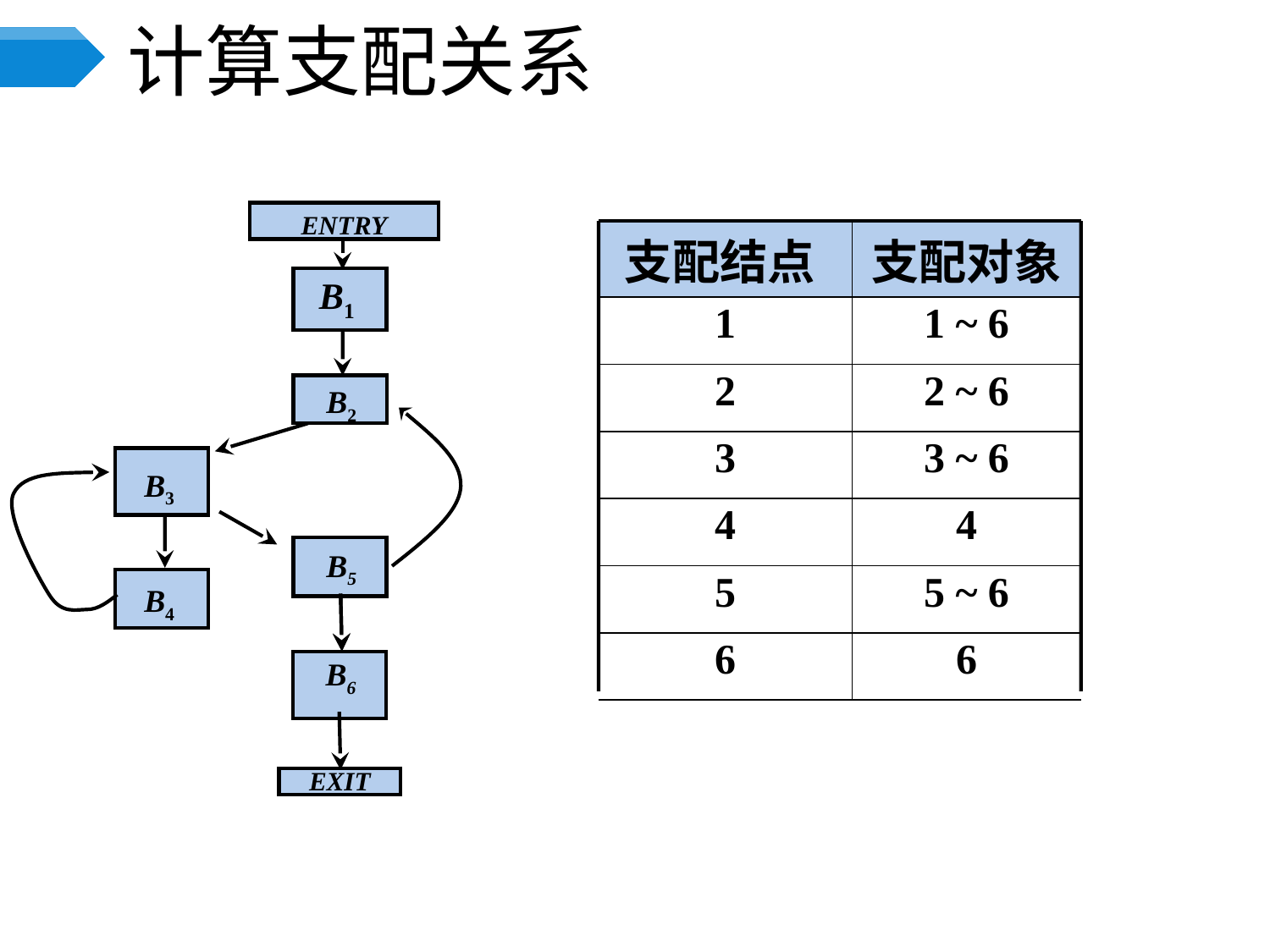

# 计算支配关系
ENTRY

B1

B2

EXIT
| 支配结点 | 支配对象 |
| --- | --- |
| 1 | 1 ~ 6 |
| 2 | 2 ~ 6 |
| 3 | 3 ~ 6 |
| 4 | 4 |
| 5 | 5 ~ 6 |
| 6 | 6 |

B3

B5

B4

    B6